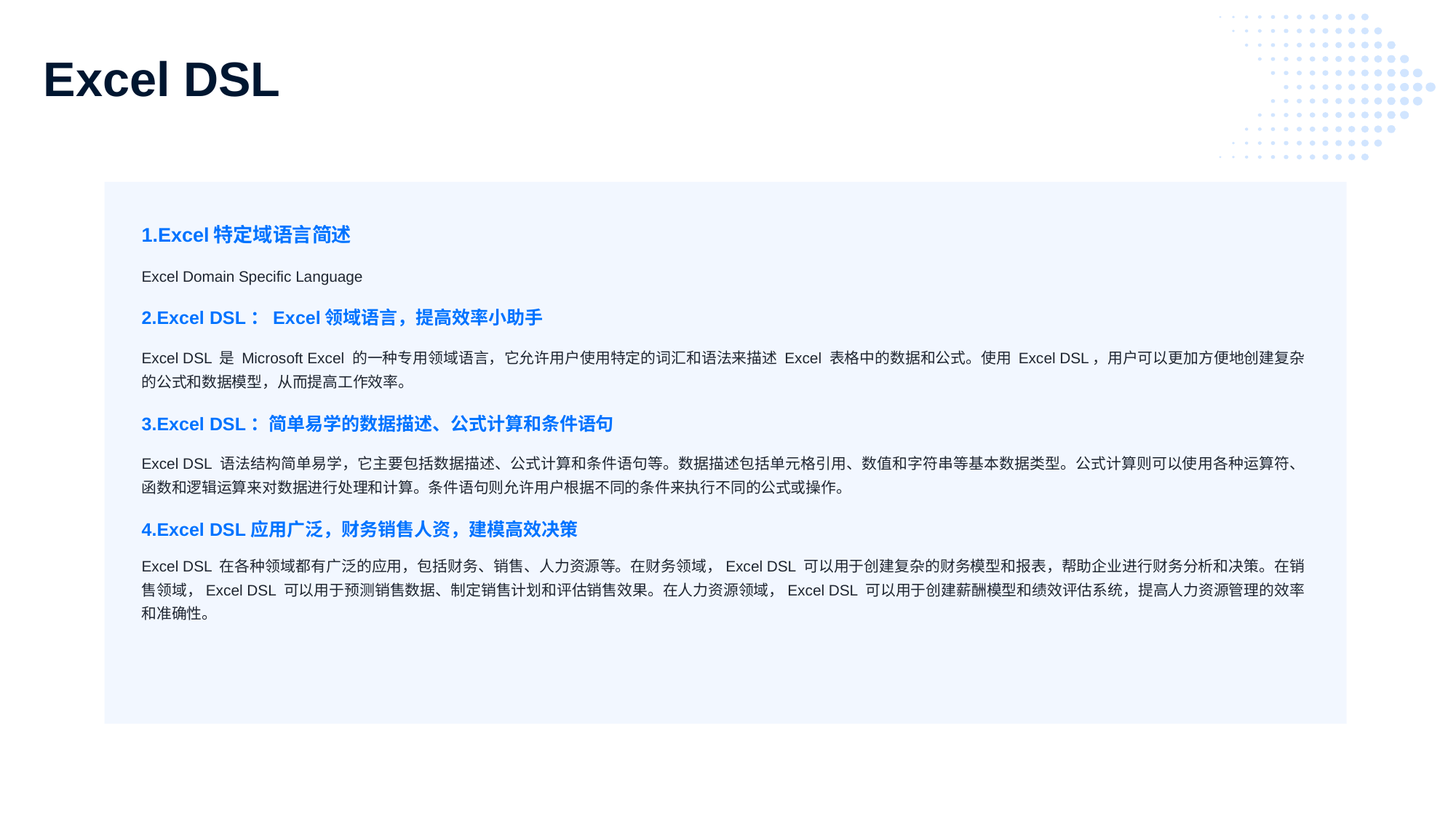

Excel DSL

1.Excel特定域语言简述
Excel Domain Specific Language
2.Excel DSL：Excel领域语言，提高效率小助手
Excel DSL 是 Microsoft Excel 的一种专用领域语言，它允许用户使用特定的词汇和语法来描述 Excel 表格中的数据和公式。使用 Excel DSL，用户可以更加方便地创建复杂的公式和数据模型，从而提高工作效率。
3.Excel DSL：简单易学的数据描述、公式计算和条件语句
Excel DSL 语法结构简单易学，它主要包括数据描述、公式计算和条件语句等。数据描述包括单元格引用、数值和字符串等基本数据类型。公式计算则可以使用各种运算符、函数和逻辑运算来对数据进行处理和计算。条件语句则允许用户根据不同的条件来执行不同的公式或操作。
4.Excel DSL应用广泛，财务销售人资，建模高效决策
Excel DSL 在各种领域都有广泛的应用，包括财务、销售、人力资源等。在财务领域，Excel DSL 可以用于创建复杂的财务模型和报表，帮助企业进行财务分析和决策。在销售领域，Excel DSL 可以用于预测销售数据、制定销售计划和评估销售效果。在人力资源领域，Excel DSL 可以用于创建薪酬模型和绩效评估系统，提高人力资源管理的效率和准确性。